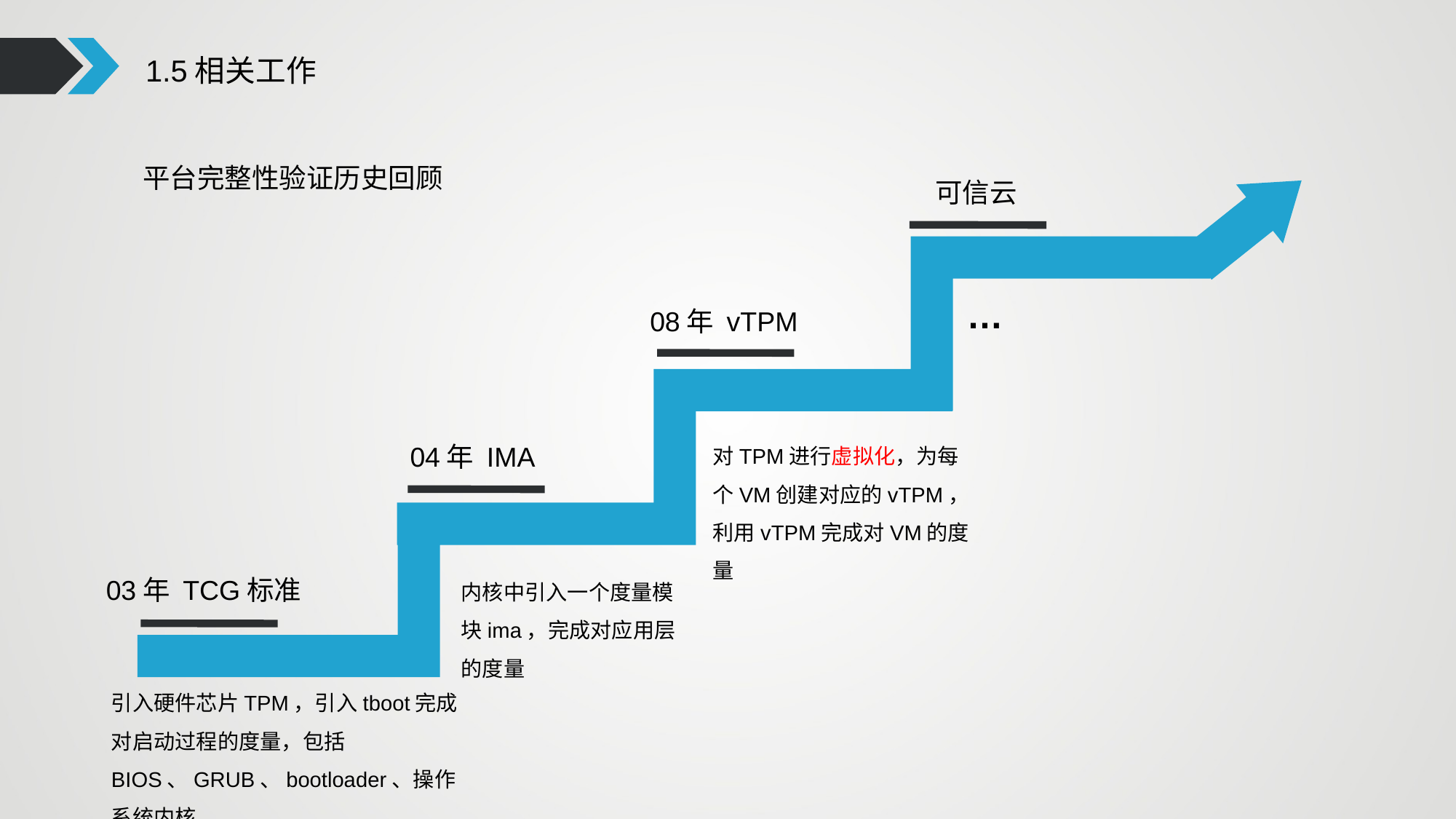

1.5相关工作
平台完整性验证历史回顾
可信云

…
08年 vTPM

对TPM进行虚拟化，为每个VM创建对应的vTPM，利用vTPM完成对VM的度量
04年 IMA

内核中引入一个度量模块ima，完成对应用层的度量
03年 TCG标准

引入硬件芯片TPM，引入tboot完成对启动过程的度量，包括BIOS、GRUB、bootloader、操作系统内核